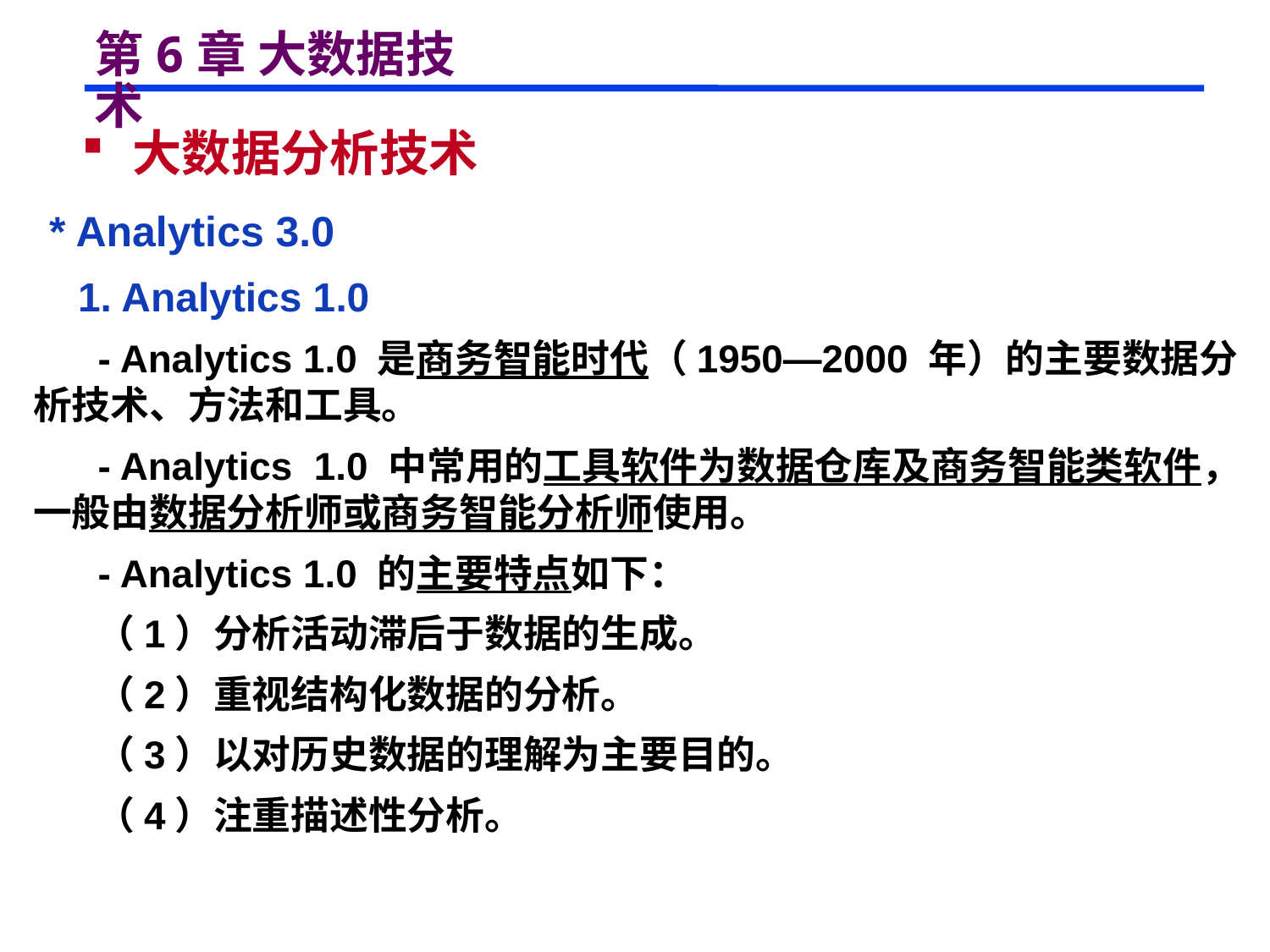

# 第6章 大数据技术
 大数据分析技术
  * Analytics 3.0
    1. Analytics 1.0
      - Analytics 1.0 是商务智能时代（1950—2000 年）的主要数据分析技术、方法和工具。
      - Analytics  1.0 中常用的工具软件为数据仓库及商务智能类软件，一般由数据分析师或商务智能分析师使用。
      - Analytics 1.0 的主要特点如下：
      （1）分析活动滞后于数据的生成。
      （2）重视结构化数据的分析。
      （3）以对历史数据的理解为主要目的。
      （4）注重描述性分析。